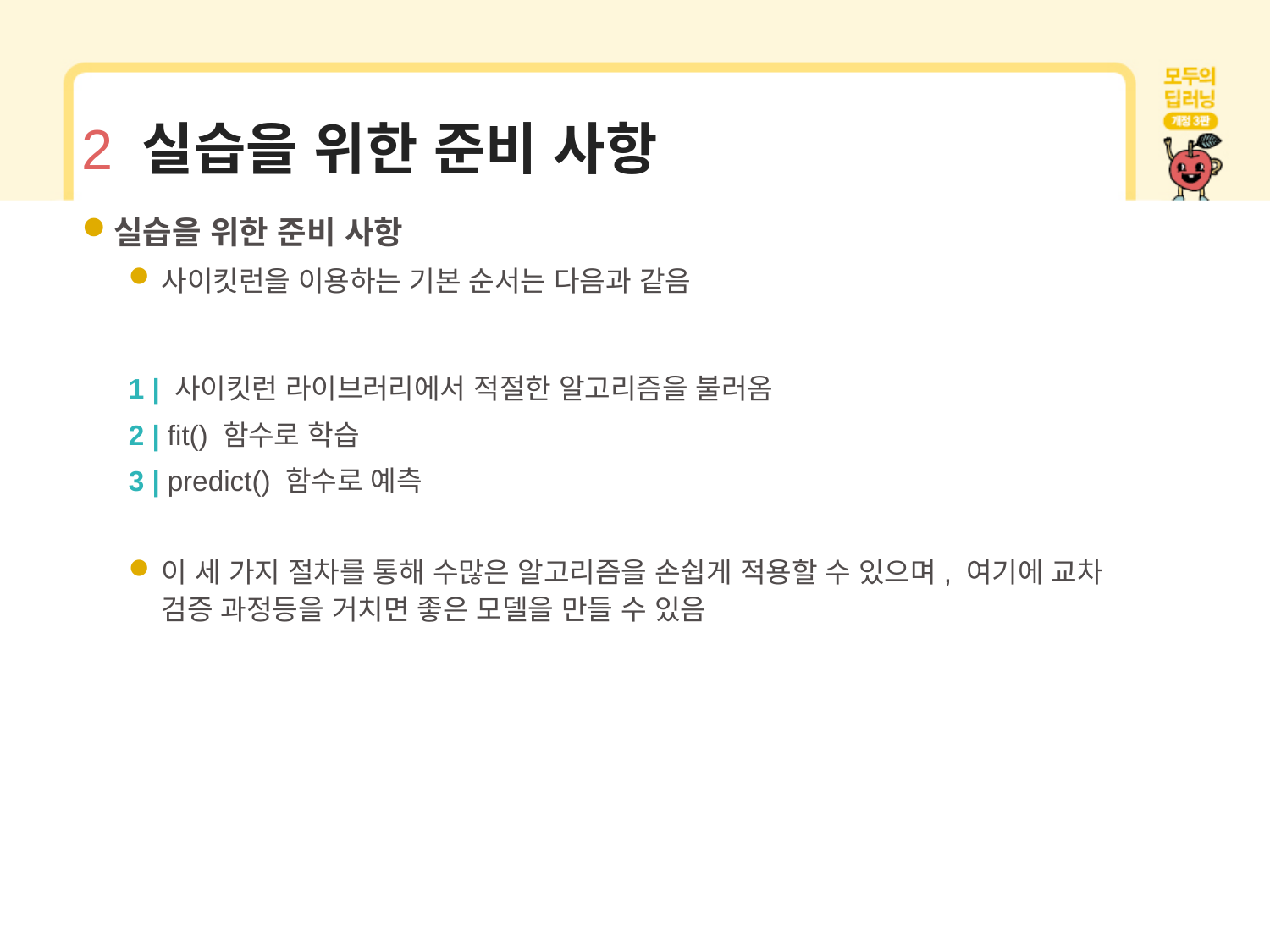

# 2 실습을 위한 준비 사항
실습을 위한 준비 사항
사이킷런을 이용하는 기본 순서는 다음과 같음

1 | 사이킷런 라이브러리에서 적절한 알고리즘을 불러옴
2 | fit() 함수로 학습
3 | predict() 함수로 예측

이 세 가지 절차를 통해 수많은 알고리즘을 손쉽게 적용할 수 있으며, 여기에 교차 검증 과정등을 거치면 좋은 모델을 만들 수 있음